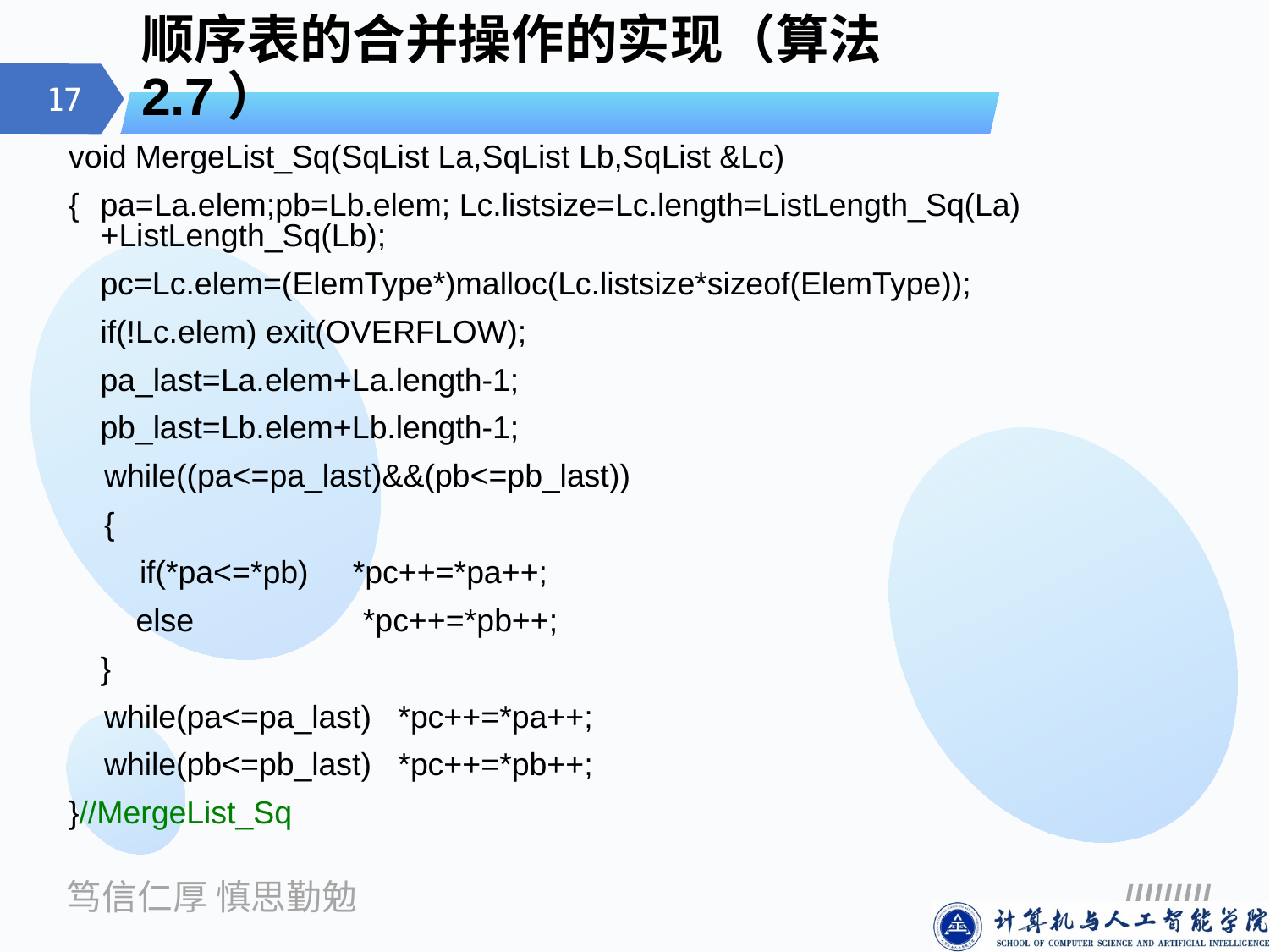

# 顺序表的合并操作的实现（算法2.7）
void MergeList_Sq(SqList La,SqList Lb,SqList &Lc)
{	pa=La.elem;pb=Lb.elem; Lc.listsize=Lc.length=ListLength_Sq(La)+ListLength_Sq(Lb);
	pc=Lc.elem=(ElemType*)malloc(Lc.listsize*sizeof(ElemType));
	if(!Lc.elem) exit(OVERFLOW);
	pa_last=La.elem+La.length-1;
	pb_last=Lb.elem+Lb.length-1;
    while((pa<=pa_last)&&(pb<=pb_last))
    {
        if(*pa<=*pb)     *pc++=*pa++;
	    else		 *pc++=*pb++;
	}
    while(pa<=pa_last)   *pc++=*pa++;
    while(pb<=pb_last)   *pc++=*pb++;
}//MergeList_Sq